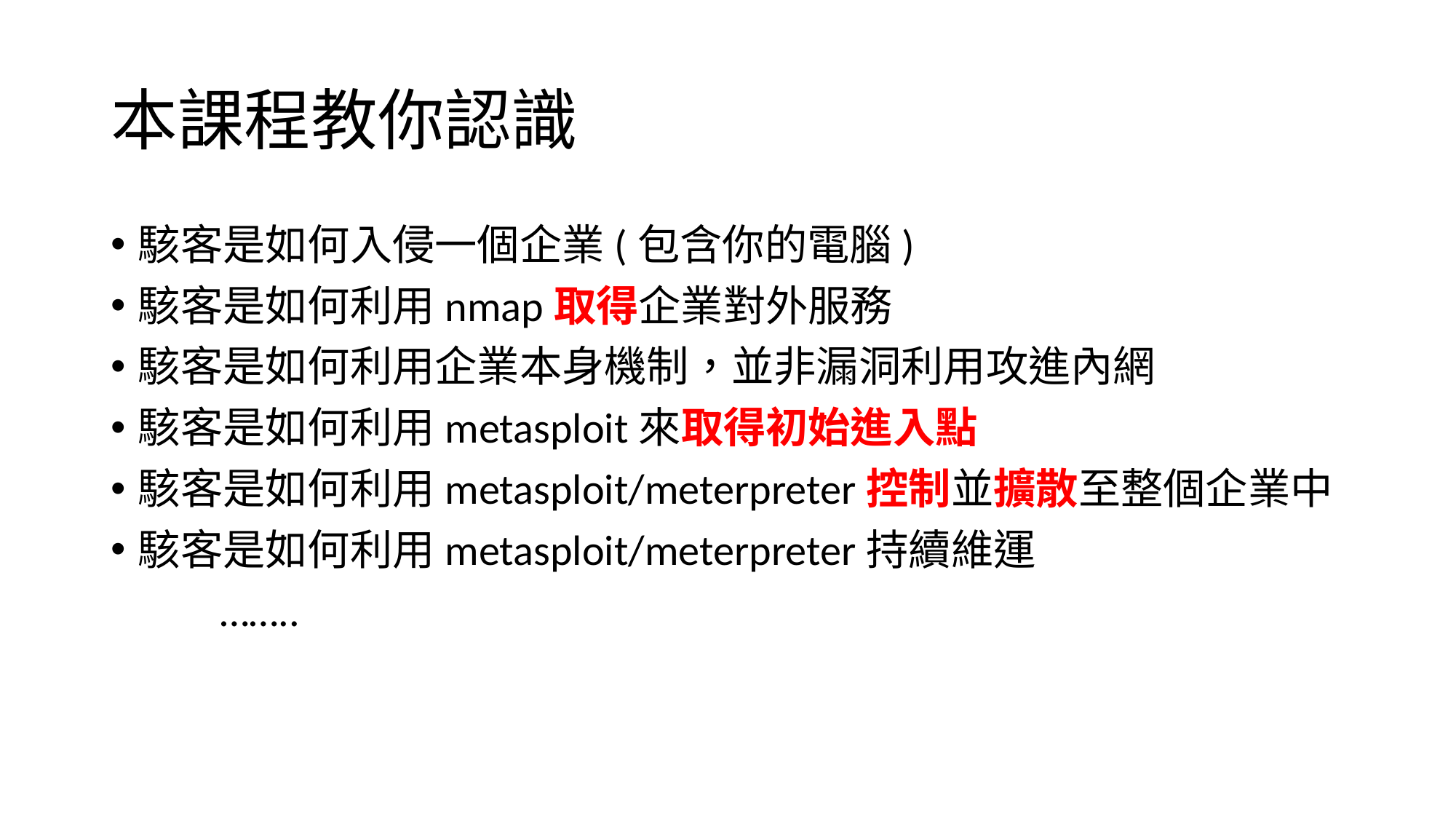

# 本課程教你認識
駭客是如何入侵一個企業(包含你的電腦)
駭客是如何利用nmap取得企業對外服務
駭客是如何利用企業本身機制，並非漏洞利用攻進內網
駭客是如何利用metasploit來取得初始進入點
駭客是如何利用metasploit/meterpreter控制並擴散至整個企業中
駭客是如何利用metasploit/meterpreter持續維運
	……..